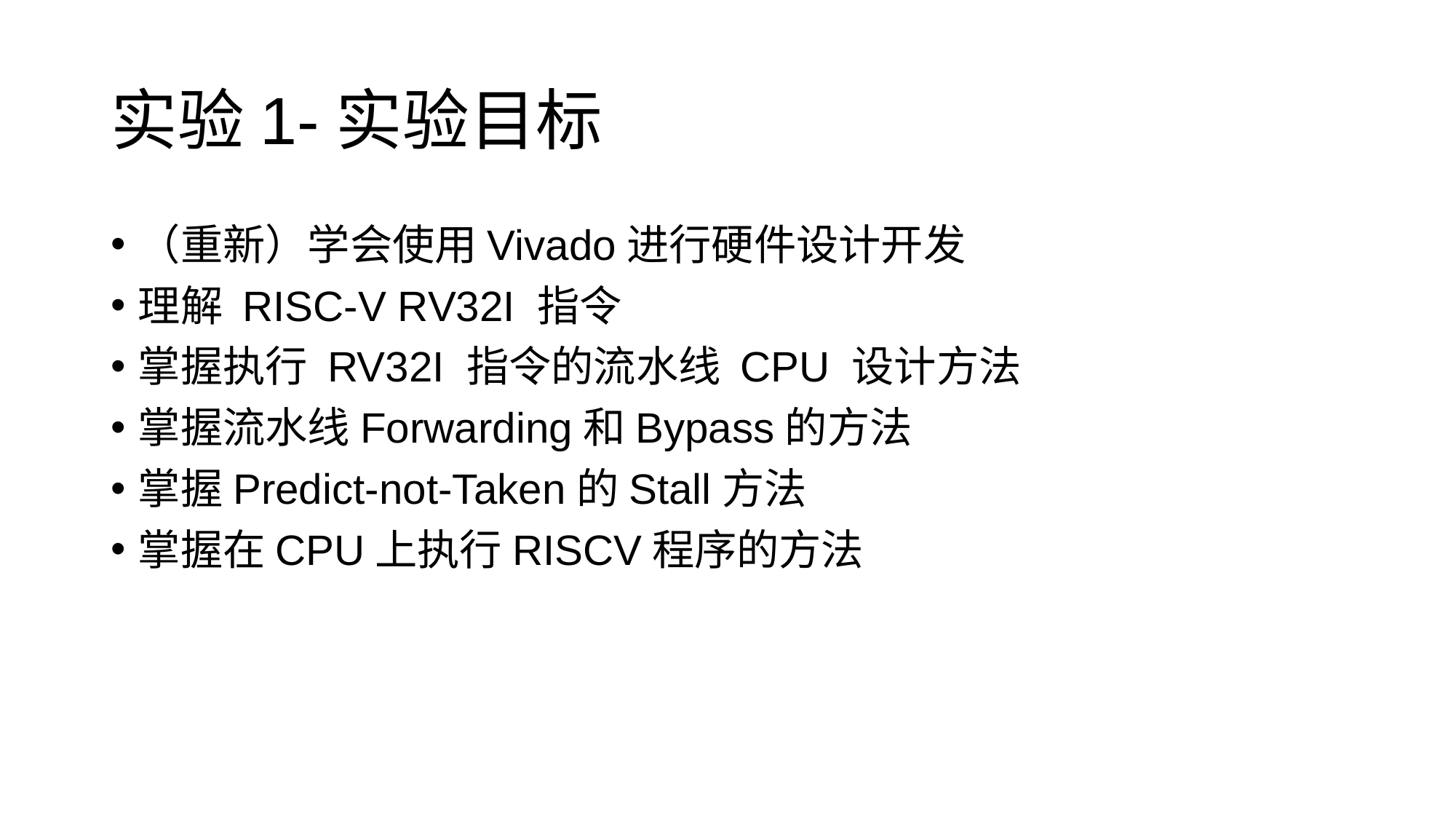

# 实验1-实验目标
（重新）学会使用Vivado进行硬件设计开发
理解 RISC-V RV32I 指令
掌握执行 RV32I 指令的流水线 CPU 设计方法
掌握流水线Forwarding和Bypass的方法
掌握Predict-not-Taken的Stall方法
掌握在CPU上执行RISCV程序的方法